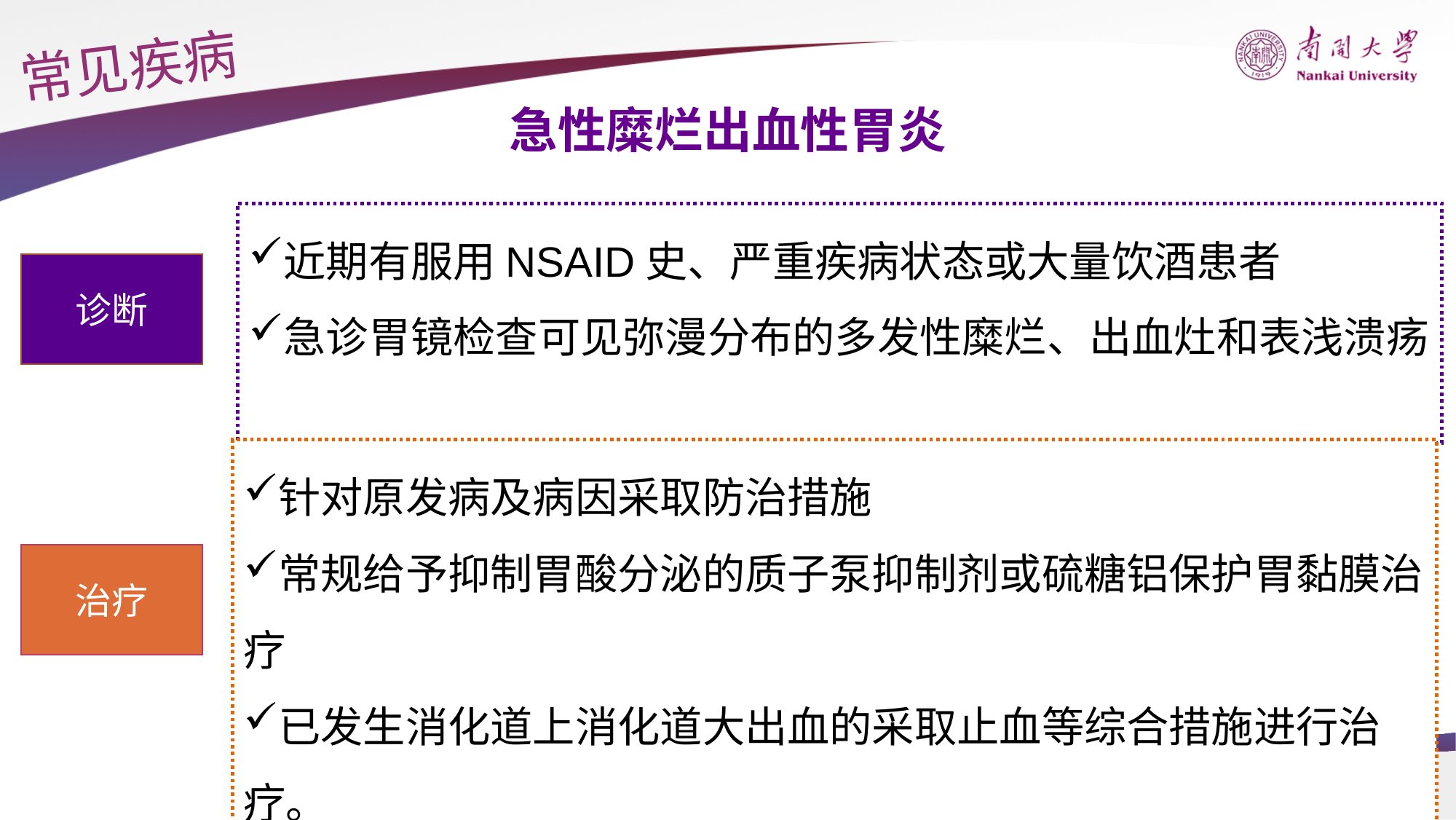

常见疾病
急性糜烂出血性胃炎
近期有服用NSAID史、严重疾病状态或大量饮酒患者
急诊胃镜检查可见弥漫分布的多发性糜烂、出血灶和表浅溃疡
诊断
针对原发病及病因采取防治措施
常规给予抑制胃酸分泌的质子泵抑制剂或硫糖铝保护胃黏膜治疗
已发生消化道上消化道大出血的采取止血等综合措施进行治疗。
治疗
35